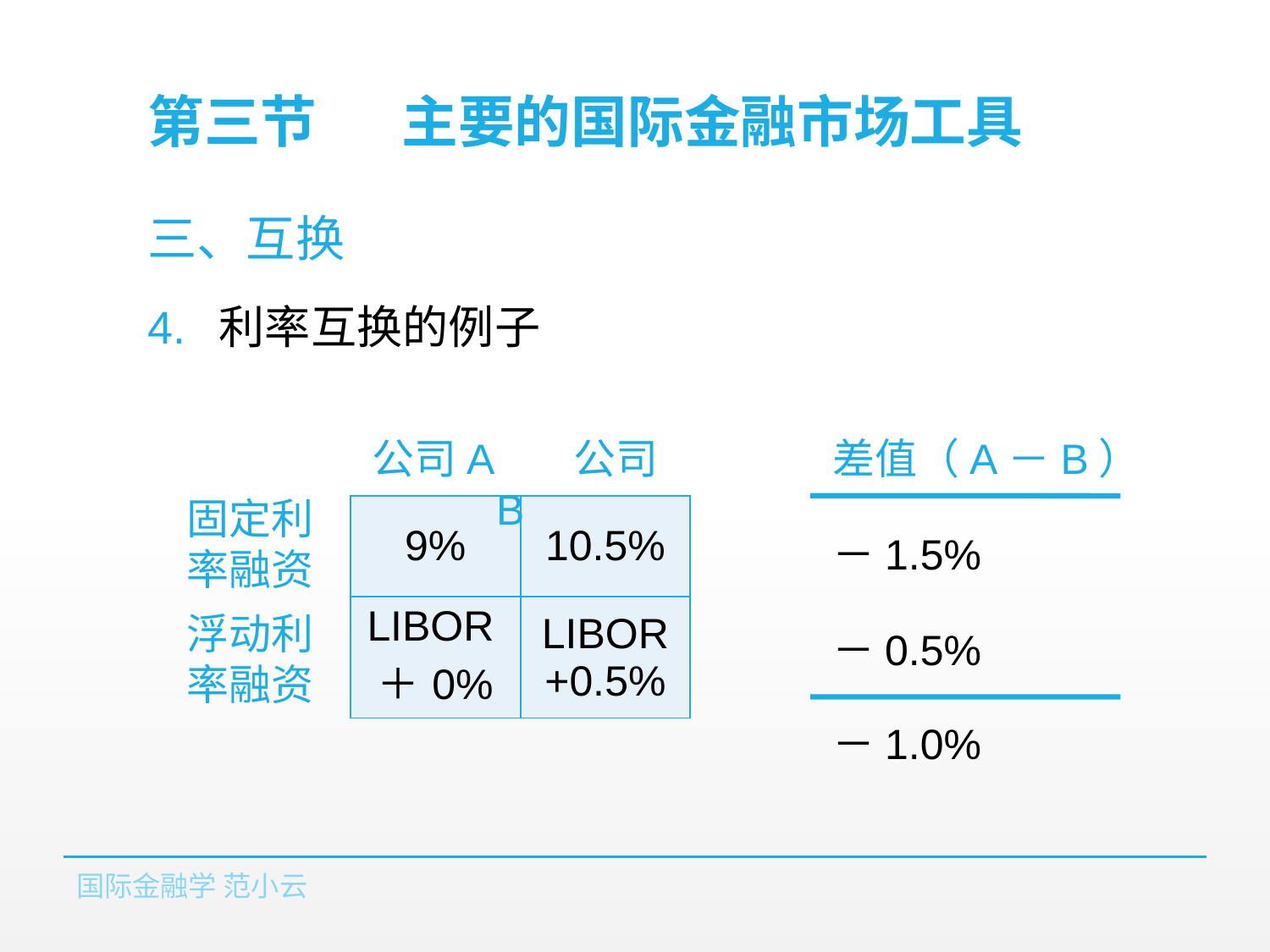

# 第三节	主要的国际金融市场工具
三、互换
利率互换的例子
 差值（A－B）
 公司A      公司B
固定利率融资
浮动利率融资
| 9% | 10.5% |
| --- | --- |
| LIBOR＋0% | LIBOR+0.5% |

 －1.5%
 －0.5%

 －1.0%
国际金融学 范小云